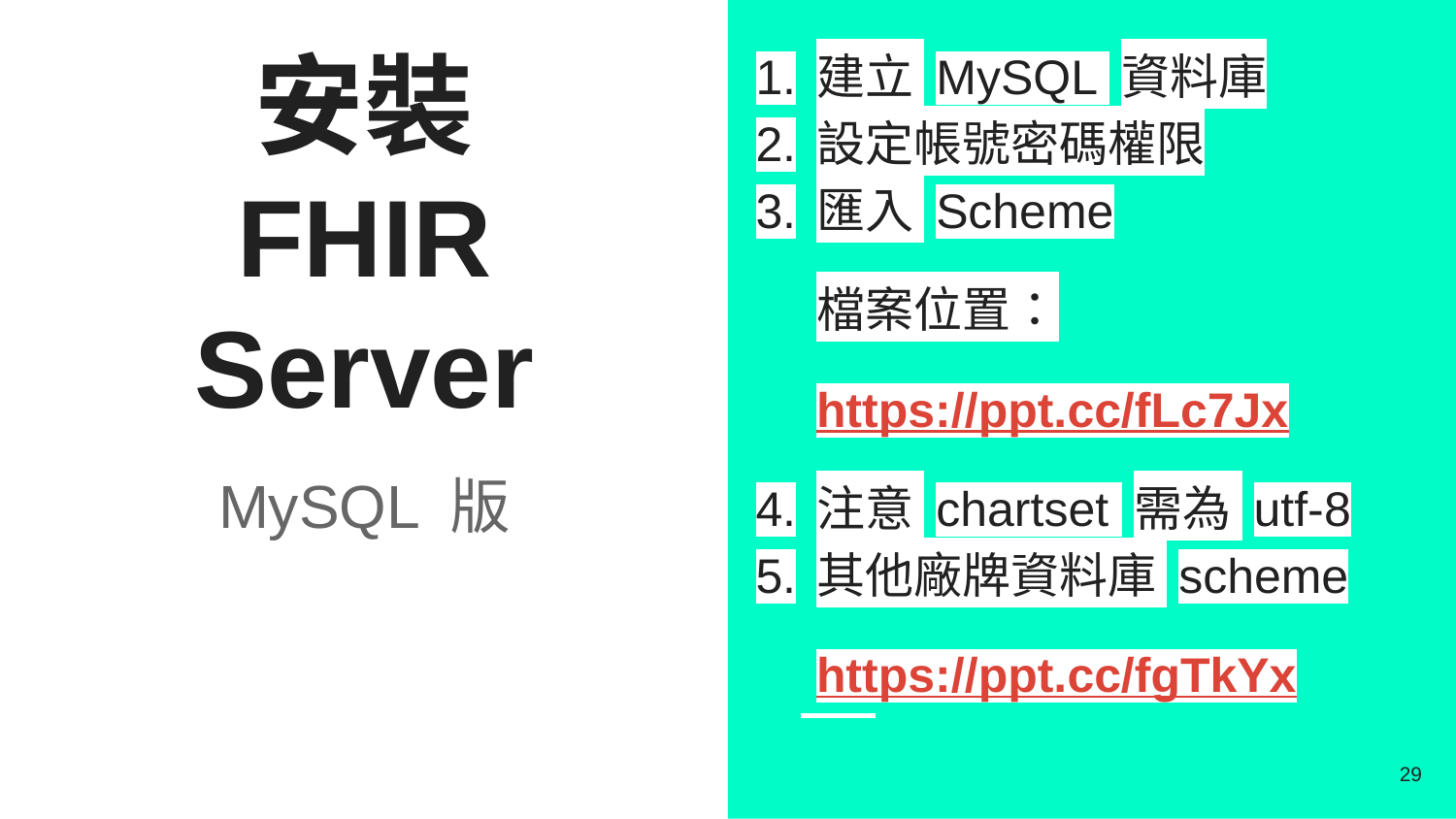

建立 MySQL 資料庫
設定帳號密碼權限
匯入 Scheme
檔案位置：
https://ppt.cc/fLc7Jx
注意 chartset 需為 utf-8
其他廠牌資料庫 scheme
https://ppt.cc/fgTkYx
# 安裝
FHIR Server
MySQL 版
29